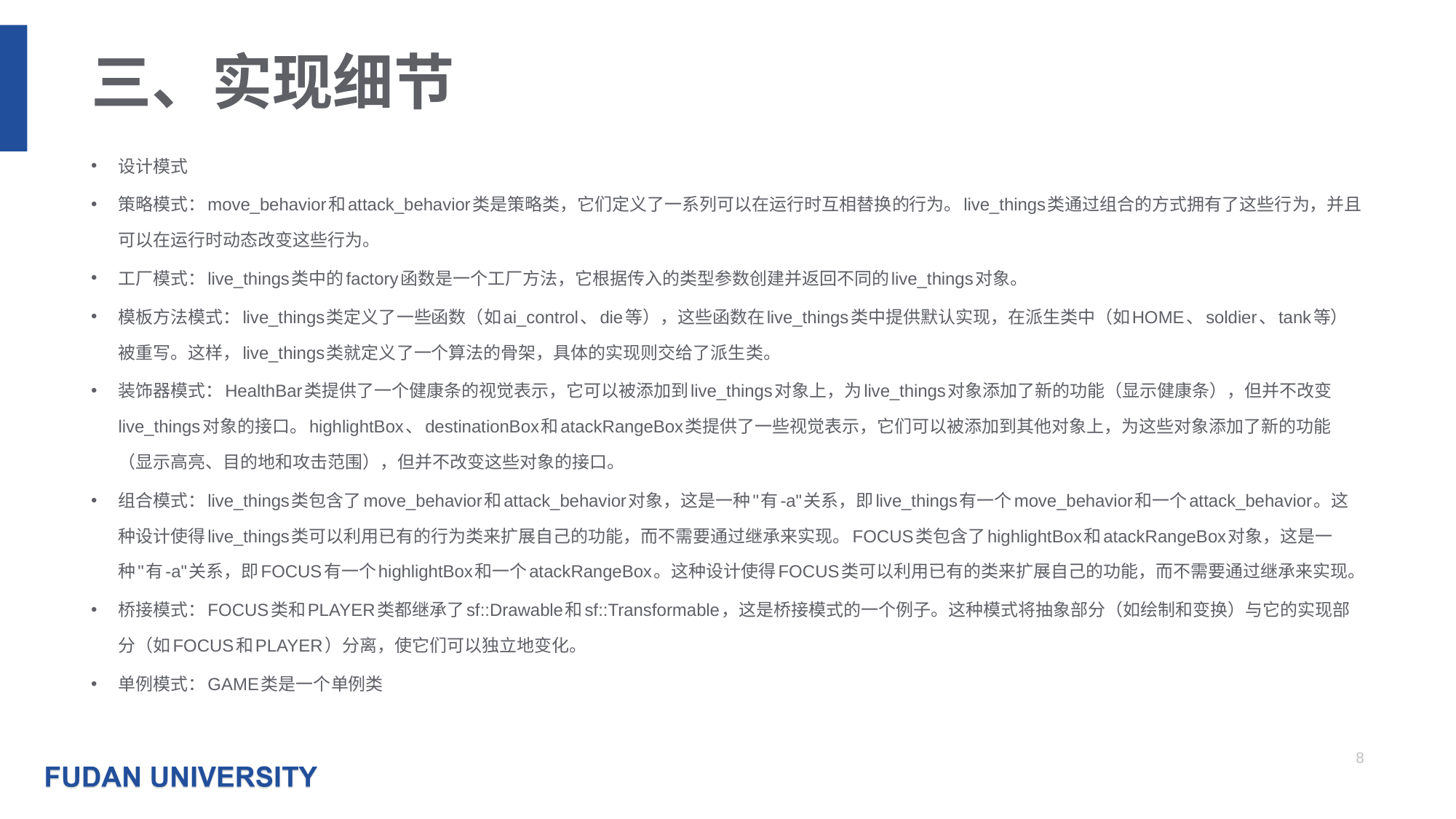

# 三、实现细节
设计模式
策略模式：move_behavior和attack_behavior类是策略类，它们定义了一系列可以在运行时互相替换的行为。live_things类通过组合的方式拥有了这些行为，并且可以在运行时动态改变这些行为。
工厂模式：live_things类中的factory函数是一个工厂方法，它根据传入的类型参数创建并返回不同的live_things对象。
模板方法模式：live_things类定义了一些函数（如ai_control、die等），这些函数在live_things类中提供默认实现，在派生类中（如HOME、soldier、tank等）被重写。这样，live_things类就定义了一个算法的骨架，具体的实现则交给了派生类。
装饰器模式：HealthBar类提供了一个健康条的视觉表示，它可以被添加到live_things对象上，为live_things对象添加了新的功能（显示健康条），但并不改变live_things对象的接口。highlightBox、destinationBox和atackRangeBox类提供了一些视觉表示，它们可以被添加到其他对象上，为这些对象添加了新的功能（显示高亮、目的地和攻击范围），但并不改变这些对象的接口。
组合模式：live_things类包含了move_behavior和attack_behavior对象，这是一种"有-a"关系，即live_things有一个move_behavior和一个attack_behavior。这种设计使得live_things类可以利用已有的行为类来扩展自己的功能，而不需要通过继承来实现。FOCUS类包含了highlightBox和atackRangeBox对象，这是一种"有-a"关系，即FOCUS有一个highlightBox和一个atackRangeBox。这种设计使得FOCUS类可以利用已有的类来扩展自己的功能，而不需要通过继承来实现。
桥接模式：FOCUS类和PLAYER类都继承了sf::Drawable和sf::Transformable，这是桥接模式的一个例子。这种模式将抽象部分（如绘制和变换）与它的实现部分（如FOCUS和PLAYER）分离，使它们可以独立地变化。
单例模式：GAME类是一个单例类
8